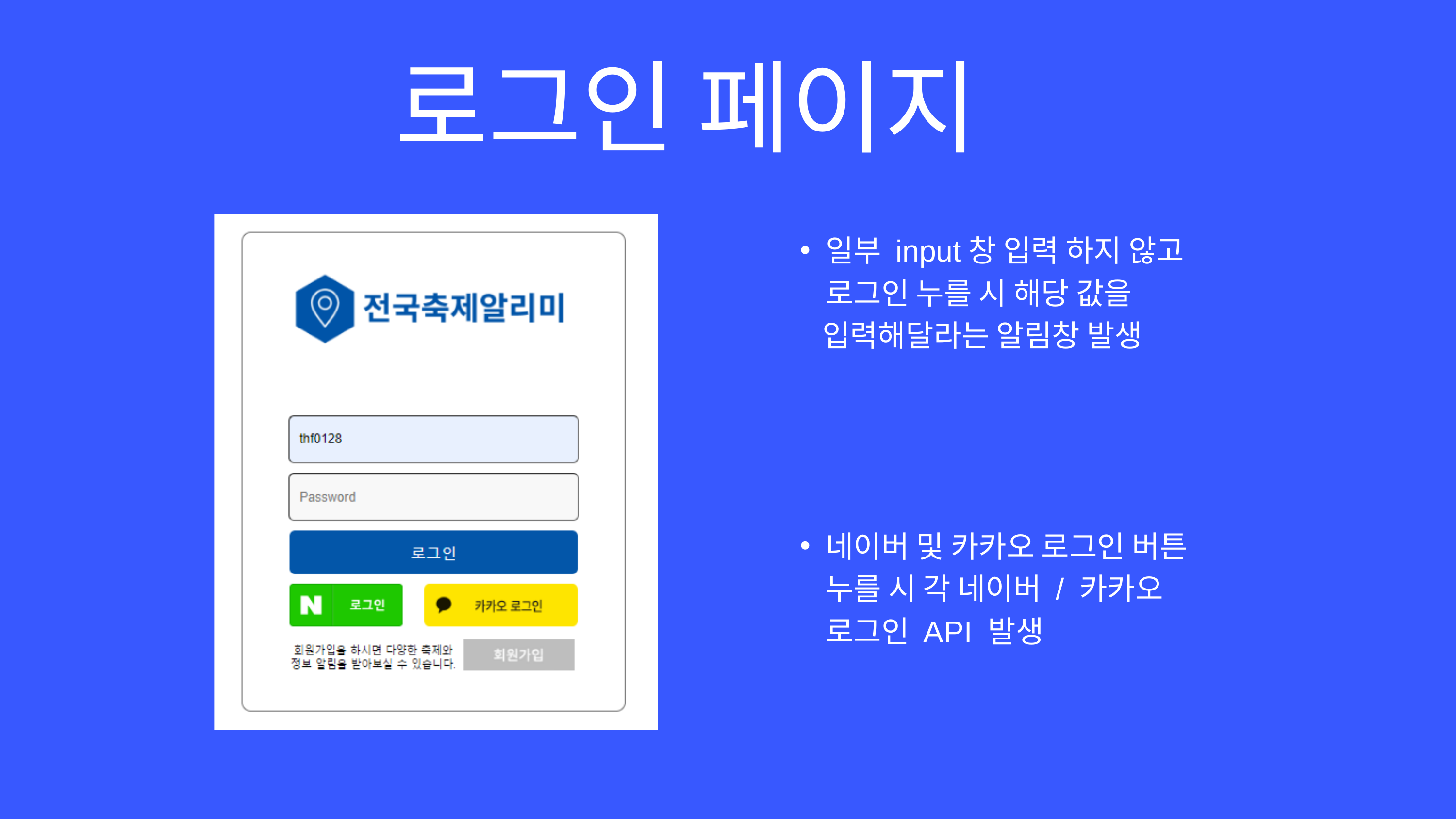

로그인 페이지

일부 input창 입력 하지 않고 로그인 누를 시 해당 값을
      입력해달라는 알림창 발생
네이버 및 카카오 로그인 버튼 누를 시 각 네이버 / 카카오 로그인 API 발생